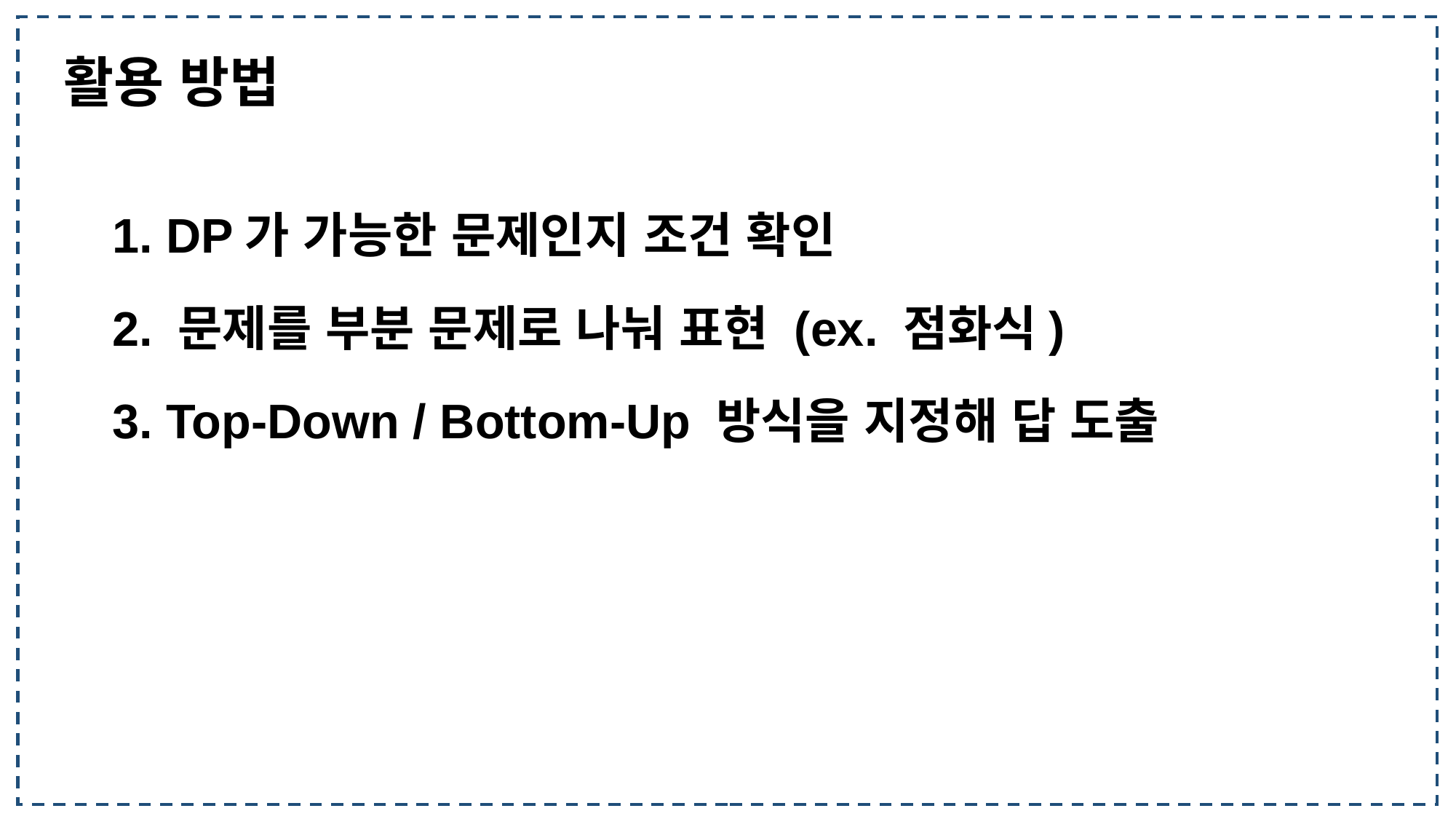

활용 방법
1. DP가 가능한 문제인지 조건 확인
2. 문제를 부분 문제로 나눠 표현 (ex. 점화식)
3. Top-Down / Bottom-Up 방식을 지정해 답 도출